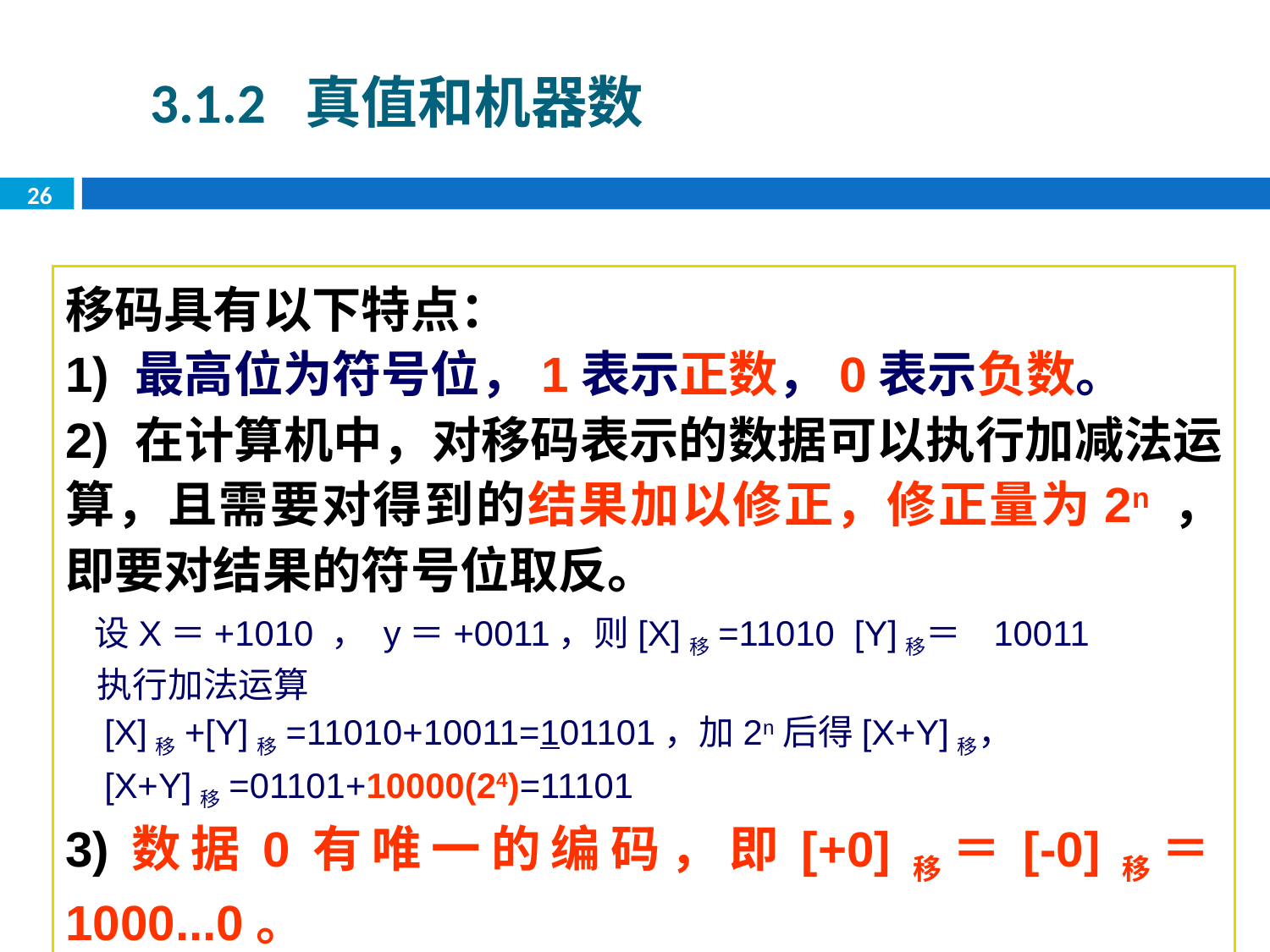

3.1.2  真值和机器数
26
移码具有以下特点：
1) 最高位为符号位，1表示正数，0表示负数。
2) 在计算机中，对移码表示的数据可以执行加减法运算，且需要对得到的结果加以修正，修正量为2n ，即要对结果的符号位取反。
  设X＝+1010 ， y＝+0011，则[X]移=11010  [Y]移＝   10011
   执行加法运算
    [X]移+[Y]移=11010+10011=101101，加2n后得[X+Y]移，
    [X+Y]移=01101+10000(24)=11101
3)数据0有唯一的编码，即[+0]移＝[-0]移＝1000...0。